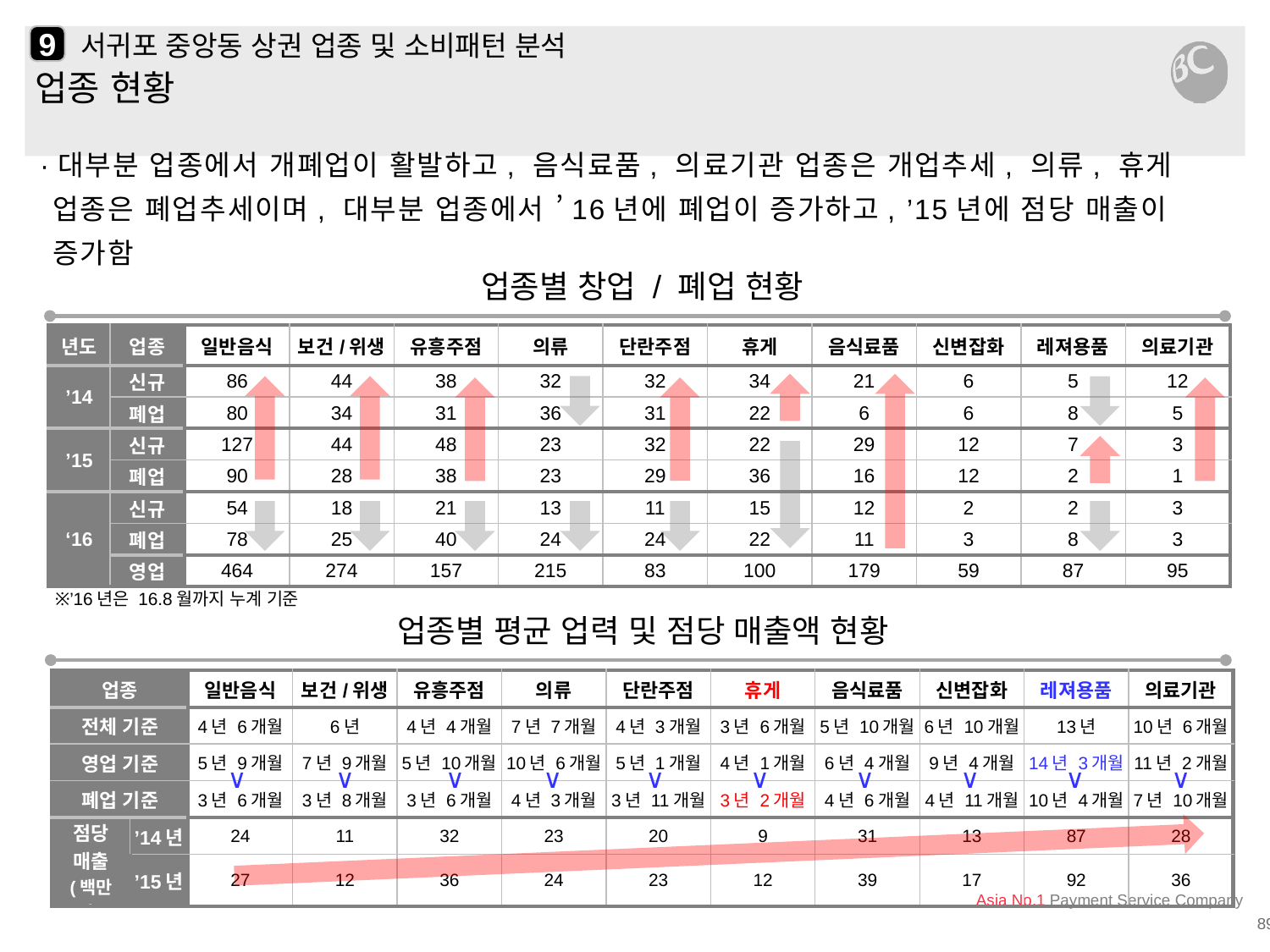

9
# 서귀포 중앙동 상권 업종 및 소비패턴 분석
업종 현황
·대부분 업종에서 개폐업이 활발하고, 음식료품, 의료기관 업종은 개업추세, 의류, 휴게 업종은 폐업추세이며, 대부분 업종에서 ’16년에 폐업이 증가하고, ’15년에 점당 매출이 증가함
업종별 창업 / 폐업 현황
| 년도 | 업종 | 일반음식 | 보건/위생 | 유흥주점 | 의류 | 단란주점 | 휴게 | 음식료품 | 신변잡화 | 레져용품 | 의료기관 |
| --- | --- | --- | --- | --- | --- | --- | --- | --- | --- | --- | --- |
| ’14 | 신규 | 86 | 44 | 38 | 32 | 32 | 34 | 21 | 6 | 5 | 12 |
|  | 폐업 | 80 | 34 | 31 | 36 | 31 | 22 | 6 | 6 | 8 | 5 |
| ’15 | 신규 | 127 | 44 | 48 | 23 | 32 | 22 | 29 | 12 | 7 | 3 |
|  | 폐업 | 90 | 28 | 38 | 23 | 29 | 36 | 16 | 12 | 2 | 1 |
| ‘16 | 신규 | 54 | 18 | 21 | 13 | 11 | 15 | 12 | 2 | 2 | 3 |
|  | 폐업 | 78 | 25 | 40 | 24 | 24 | 22 | 11 | 3 | 8 | 3 |
|  | 영업 | 464 | 274 | 157 | 215 | 83 | 100 | 179 | 59 | 87 | 95 |

※’16년은 16.8월까지 누계 기준
업종별 평균 업력 및 점당 매출액 현황
| 업종 |  | 일반음식 | 보건/위생 | 유흥주점 | 의류 | 단란주점 | 휴게 | 음식료품 | 신변잡화 | 레져용품 | 의료기관 |
| --- | --- | --- | --- | --- | --- | --- | --- | --- | --- | --- | --- |
| 전체 기준 |  | 4년 6개월 | 6년 | 4년 4개월 | 7년 7개월 | 4년 3개월 | 3년 6개월 | 5년 10개월 | 6년 10개월 | 13년 | 10년 6개월 |
| 영업 기준 |  | 5년 9개월 | 7년 9개월 | 5년 10개월 | 10년 6개월 | 5년 1개월 | 4년 1개월 | 6년 4개월 | 9년 4개월 | 14년 3개월 | 11년 2개월 |
| 폐업 기준 |  | 3년 6개월 | 3년 8개월 | 3년 6개월 | 4년 3개월 | 3년 11개월 | 3년 2개월 | 4년 6개월 | 4년 11개월 | 10년 4개월 | 7년 10개월 |
| 점당 매출 (백만원) | ’14년 | 24 | 11 | 32 | 23 | 20 | 9 | 31 | 13 | 87 | 28 |
|  | ’15년 | 27 | 12 | 36 | 24 | 23 | 12 | 39 | 17 | 92 | 36 |
∨
∨
∨
∨
∨
∨
∨
∨
∨
∨